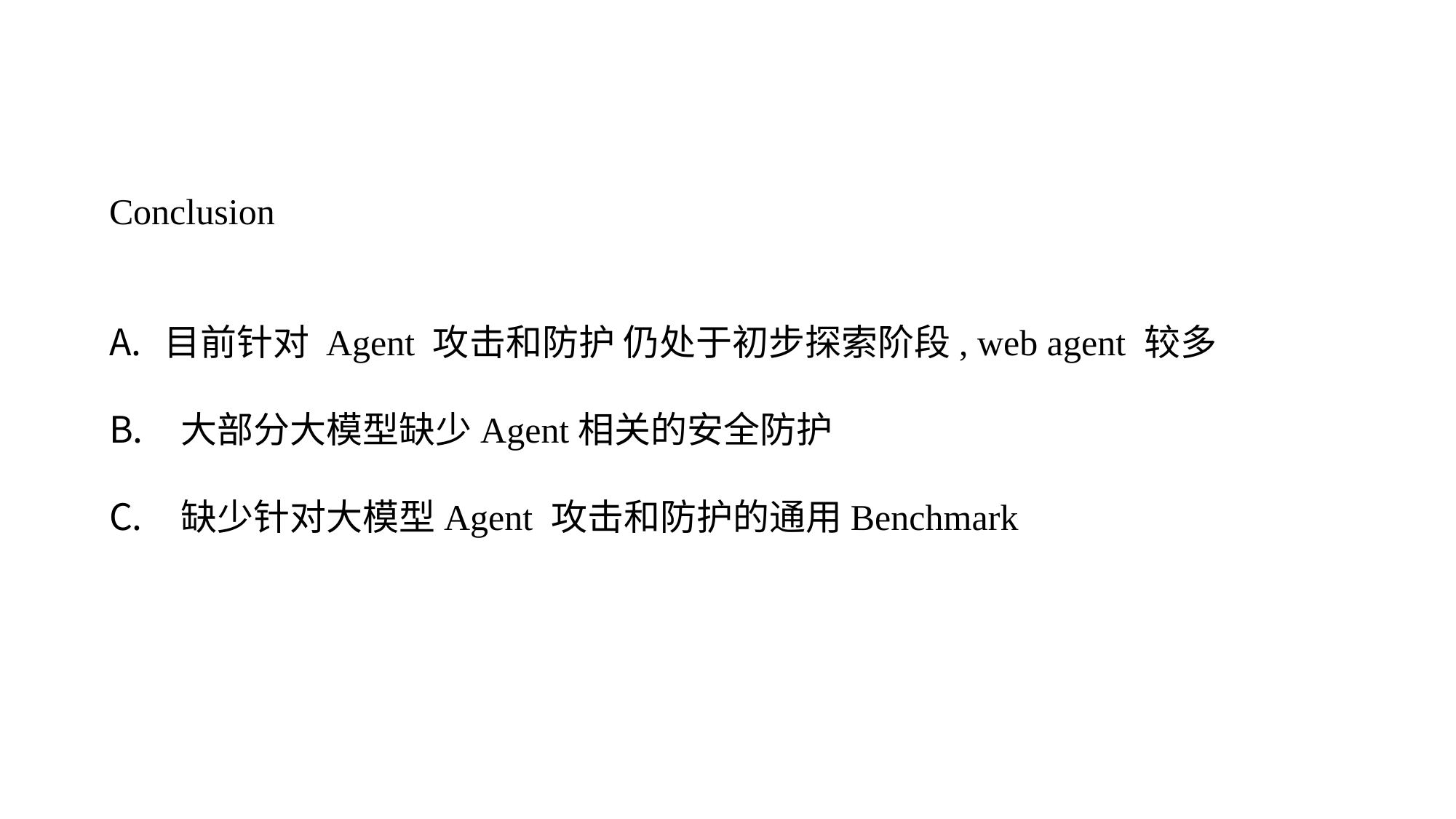

Conclusion

目前针对 Agent 攻击和防护 仍处于初步探索阶段, web agent 较多

 大部分大模型缺少Agent相关的安全防护

 缺少针对大模型Agent 攻击和防护的通用Benchmark